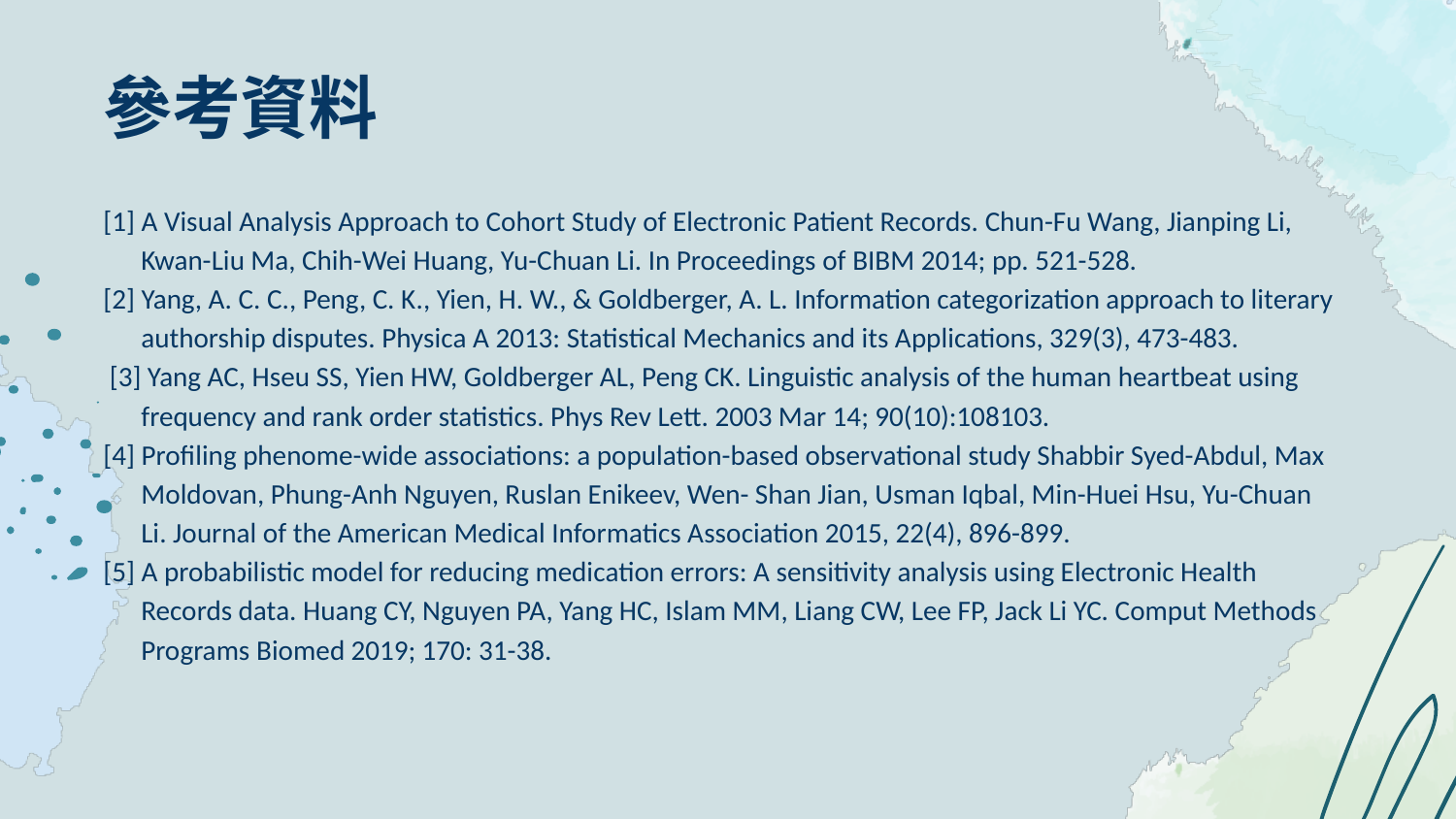

參考資料
[1] A Visual Analysis Approach to Cohort Study of Electronic Patient Records. Chun-Fu Wang, Jianping Li,
      Kwan-Liu Ma, Chih-Wei Huang, Yu-Chuan Li. In Proceedings of BIBM 2014; pp. 521-528.
[2] Yang, A. C. C., Peng, C. K., Yien, H. W., & Goldberger, A. L. Information categorization approach to literary
      authorship disputes. Physica A 2013: Statistical Mechanics and its Applications, 329(3), 473-483.
 [3] Yang AC, Hseu SS, Yien HW, Goldberger AL, Peng CK. Linguistic analysis of the human heartbeat using
      frequency and rank order statistics. Phys Rev Lett. 2003 Mar 14; 90(10):108103.
[4] Profiling phenome-wide associations: a population-based observational study Shabbir Syed-Abdul, Max
      Moldovan, Phung-Anh Nguyen, Ruslan Enikeev, Wen- Shan Jian, Usman Iqbal, Min-Huei Hsu, Yu-Chuan
      Li. Journal of the American Medical Informatics Association 2015, 22(4), 896-899.
[5] A probabilistic model for reducing medication errors: A sensitivity analysis using Electronic Health
      Records data. Huang CY, Nguyen PA, Yang HC, Islam MM, Liang CW, Lee FP, Jack Li YC. Comput Methods
      Programs Biomed 2019; 170: 31-38.